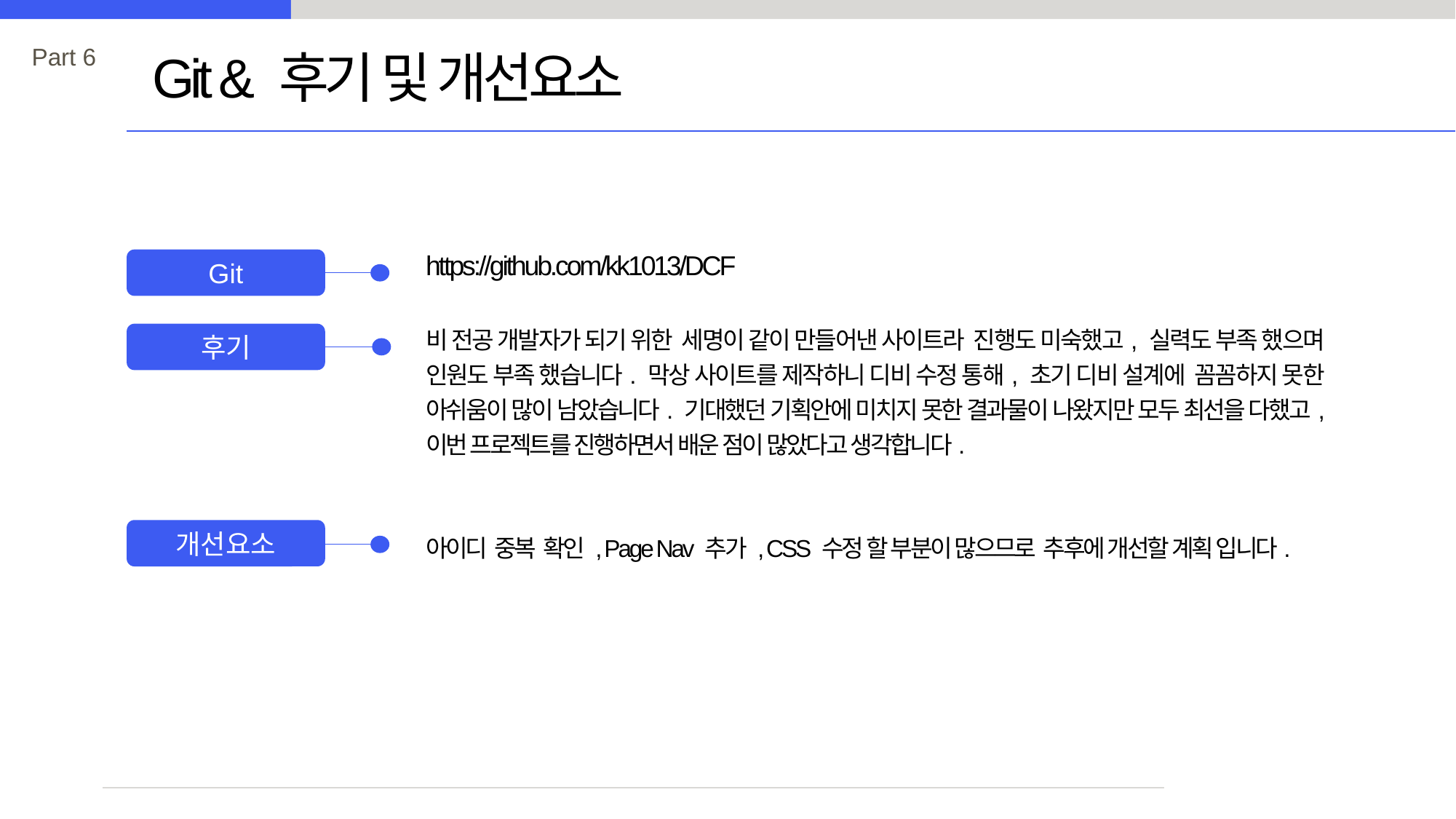

Part 6
Git & 후기 및 개선요소
https://github.com/kk1013/DCF
Git

비 전공 개발자가 되기 위한  세명이 같이 만들어낸 사이트라  진행도 미숙했고, 실력도 부족 했으며 인원도 부족 했습니다. 막상 사이트를 제작하니 디비 수정 통해, 초기 디비 설계에  꼼꼼하지 못한 아쉬움이 많이 남았습니다. 기대했던 기획안에 미치지 못한 결과물이 나왔지만 모두 최선을 다했고, 이번 프로젝트를 진행하면서 배운 점이 많았다고 생각합니다.

후기

개선요소

아이디  중복  확인 , Page Nav 추가 , CSS 수정 할 부분이 많으므로  추후에 개선할 계획 입니다.